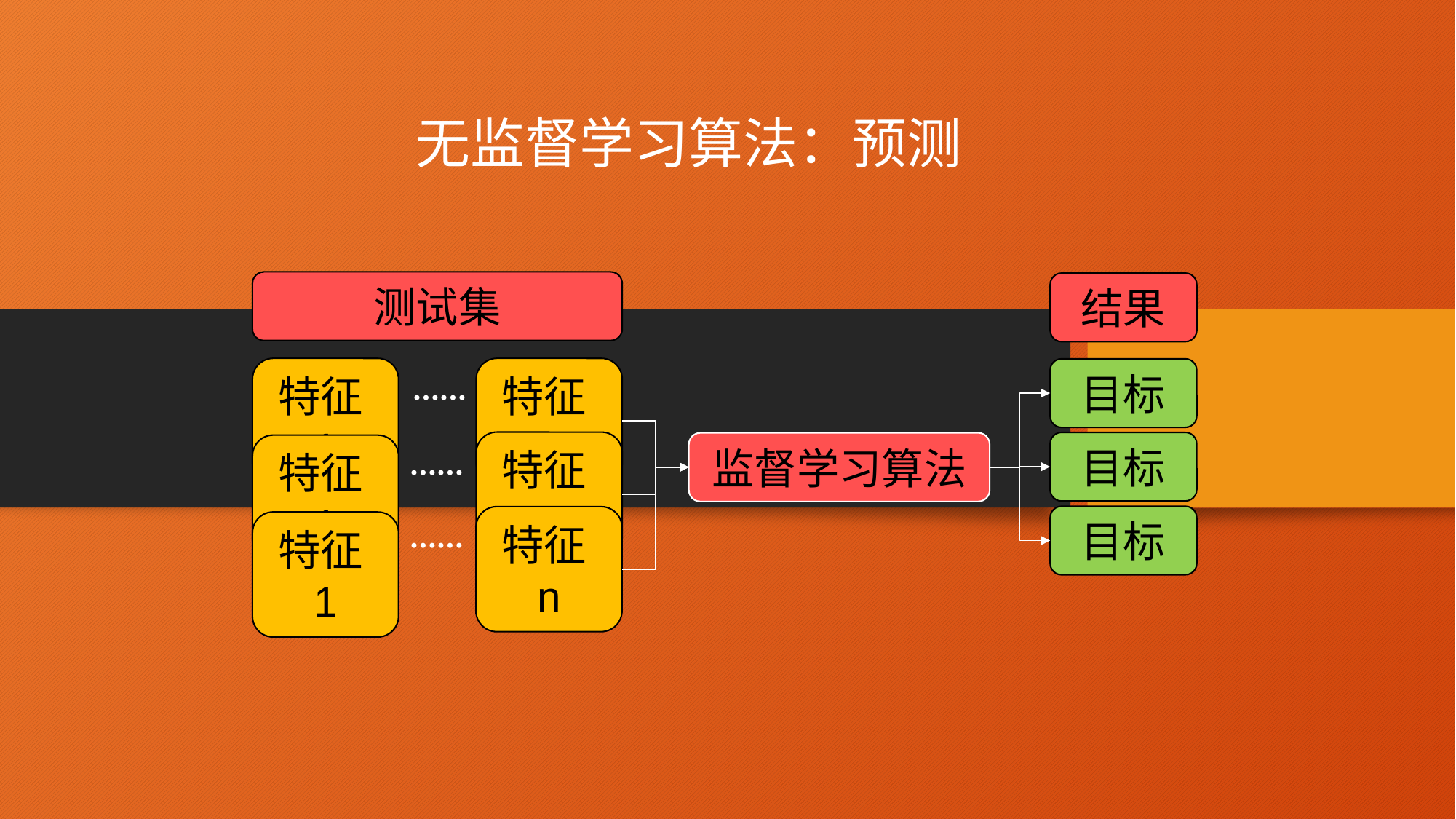

无监督学习算法：预测
测试集
结果
……
特征1
特征n
目标
特征n
目标
监督学习算法
……
特征1
目标
……
特征n
特征1